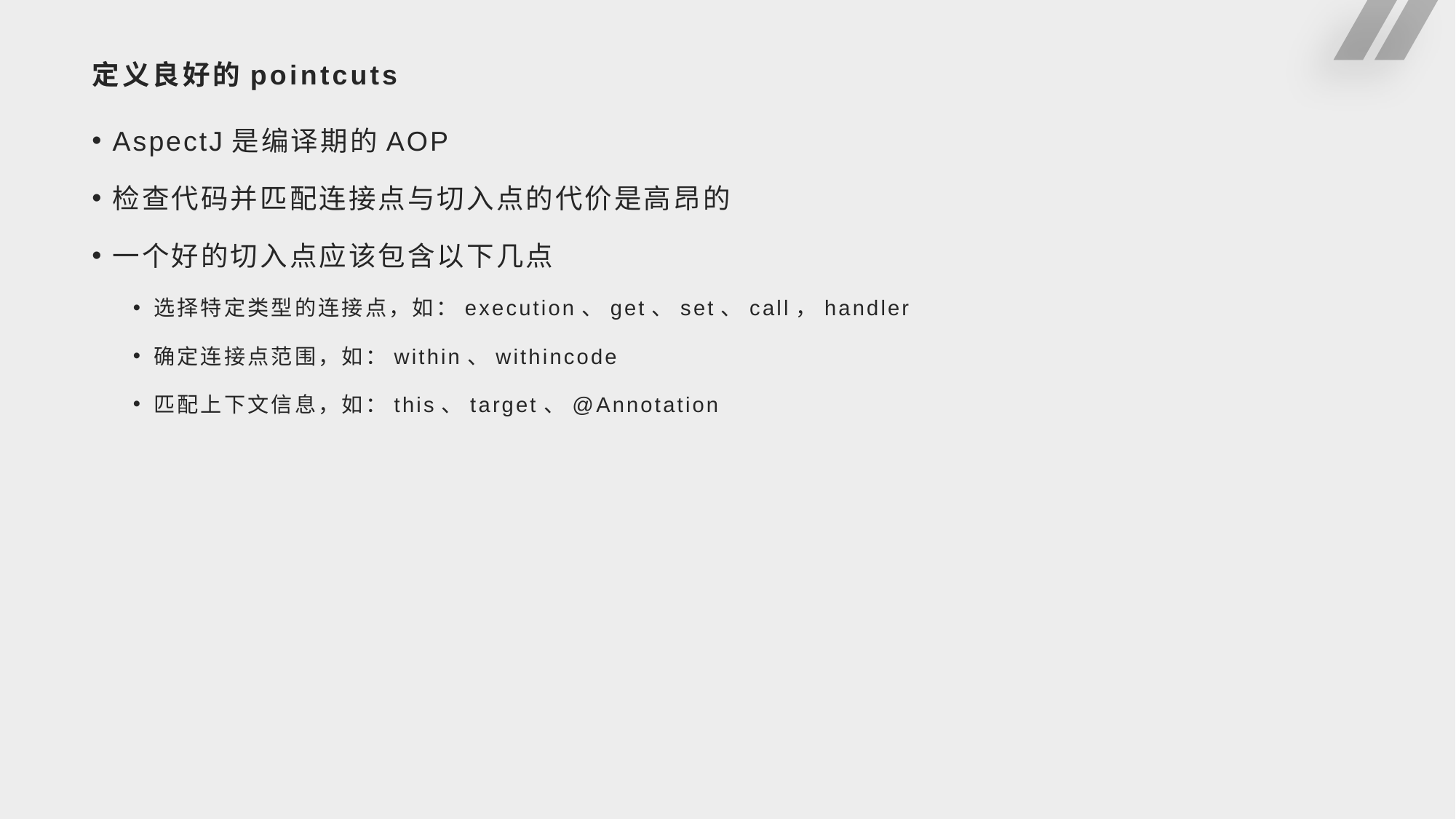

# 定义良好的pointcuts
AspectJ是编译期的AOP
检查代码并匹配连接点与切入点的代价是高昂的
一个好的切入点应该包含以下几点
选择特定类型的连接点，如：execution、get、set、call，handler
确定连接点范围，如：within、withincode
匹配上下文信息，如：this、target、@Annotation